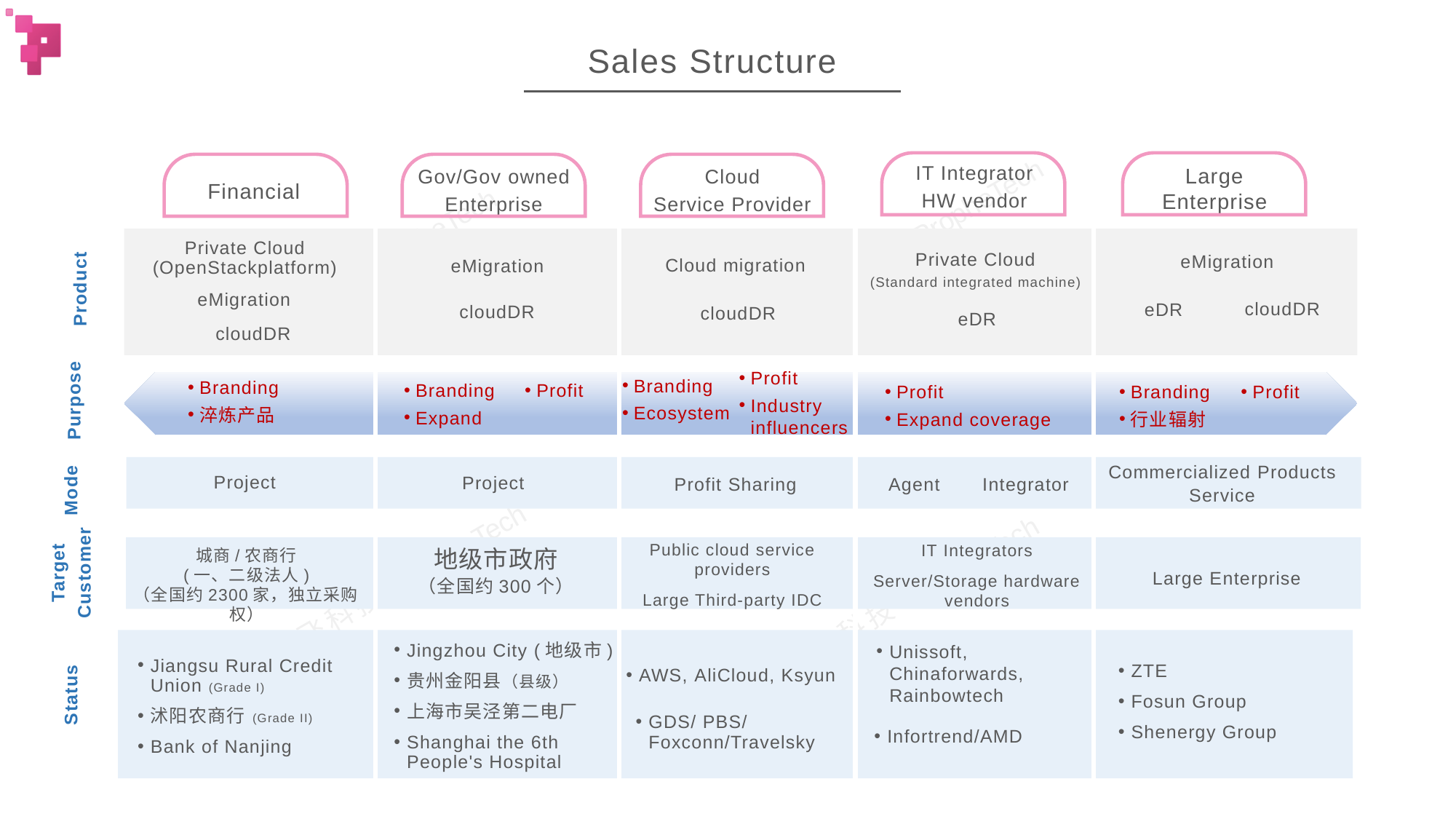

# Sales Structure

IT Integrator
HW vendor
Large Enterprise
Gov/Gov owned
Enterprise
Cloud
Service Provider
Financial

Private Cloud
(OpenStackplatform)
Private Cloud
(Standard integrated machine)
eMigration
Cloud migration
eMigration
Product
eMigration
cloudDR
eDR
cloudDR
cloudDR
eDR
cloudDR
Profit
Industry influencers
Branding
Ecosystem
Branding
淬炼产品

Profit
Branding
Expand
Branding
行业辐射
Profit
Profit
Expand coverage
Purpose

Commercialized Products
Service
Project
Project
Profit Sharing
Agent
Integrator
Mode
Public cloud service providers
Large Third-party IDC
IT Integrators
Server/Storage hardware vendors

城商/农商行
(一、二级法人)
（全国约2300家，独立采购权）
地级市政府
（全国约300个）
Target
Customer
Large Enterprise

Unissoft, Chinaforwards, Rainbowtech
Jingzhou City (地级市)
贵州金阳县（县级）
上海市吴泾第二电厂
Shanghai the 6th People's Hospital
Jiangsu Rural Credit Union (Grade I)
沭阳农商行 (Grade II)
Bank of Nanjing
ZTE
Fosun Group
Shenergy Group
AWS, AliCloud, Ksyun
Status
GDS/ PBS/ Foxconn/Travelsky
Infortrend/AMD